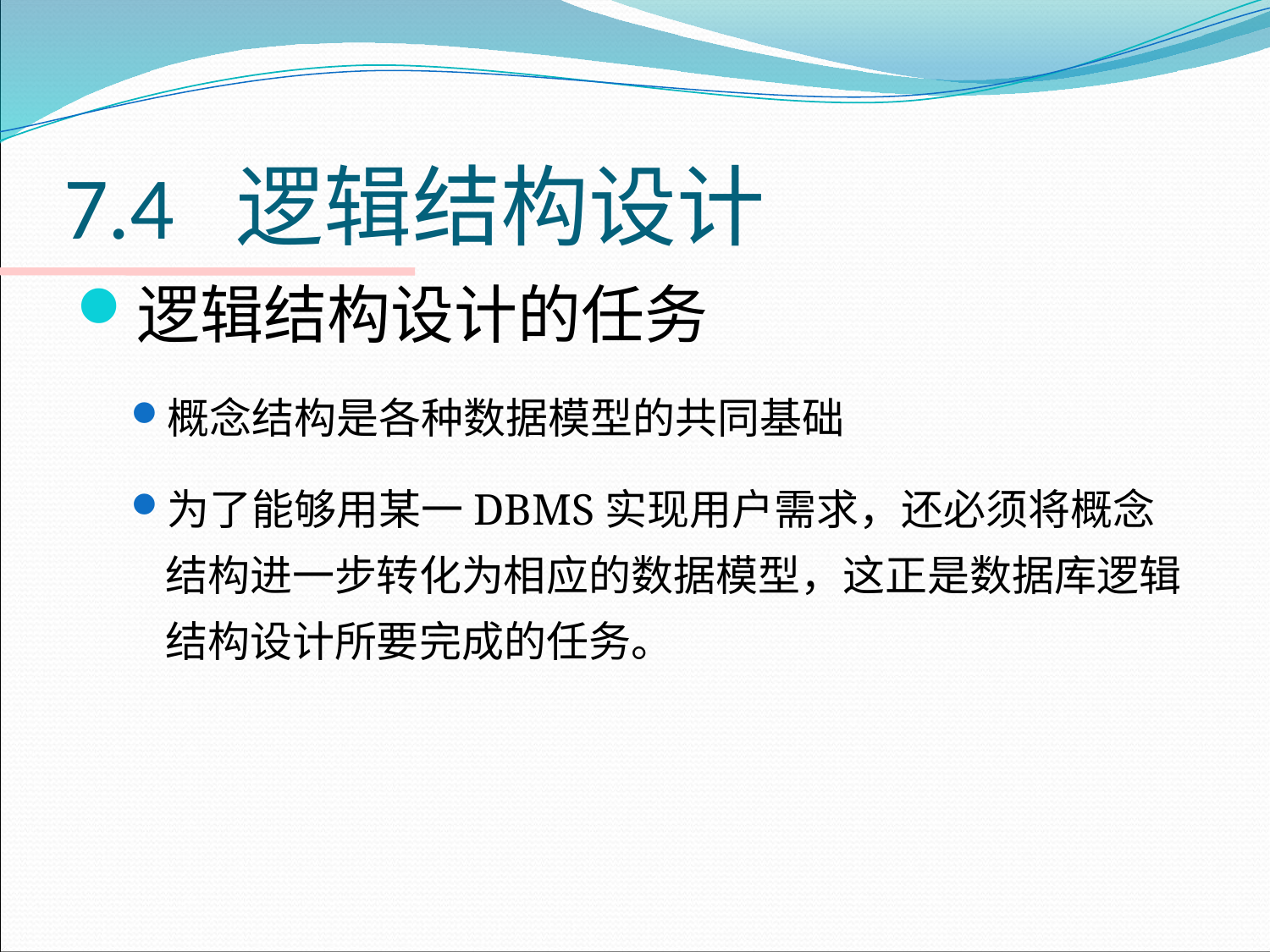

# 7.4  逻辑结构设计
逻辑结构设计的任务
概念结构是各种数据模型的共同基础
为了能够用某一DBMS实现用户需求，还必须将概念结构进一步转化为相应的数据模型，这正是数据库逻辑结构设计所要完成的任务。

742